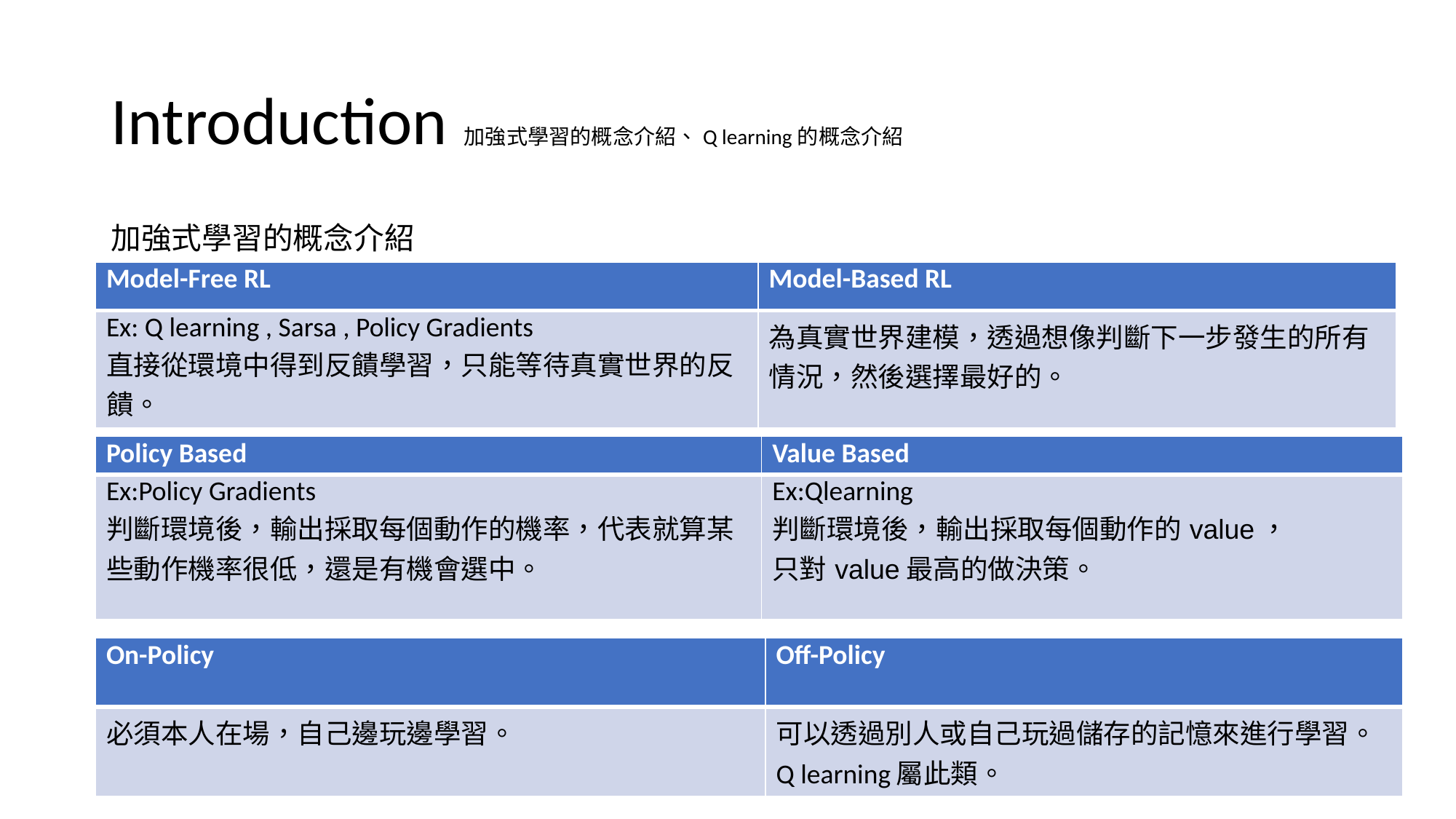

# Introduction加強式學習的概念介紹、Q learning的概念介紹
加強式學習的概念介紹

| Model-Free RL | Model-Based RL |
| --- | --- |
| Ex: Q learning , Sarsa , Policy Gradients 直接從環境中得到反饋學習，只能等待真實世界的反饋。 | 為真實世界建模，透過想像判斷下一步發生的所有情況，然後選擇最好的。 |
| Policy Based | Value Based |
| --- | --- |
| Ex:Policy Gradients 判斷環境後，輸出採取每個動作的機率，代表就算某些動作機率很低，還是有機會選中。 | Ex:Qlearning 判斷環境後，輸出採取每個動作的value， 只對value最高的做決策。 |
| On-Policy | Off-Policy |
| --- | --- |
| 必須本人在場，自己邊玩邊學習。 | 可以透過別人或自己玩過儲存的記憶來進行學習。 Q learning屬此類。 |